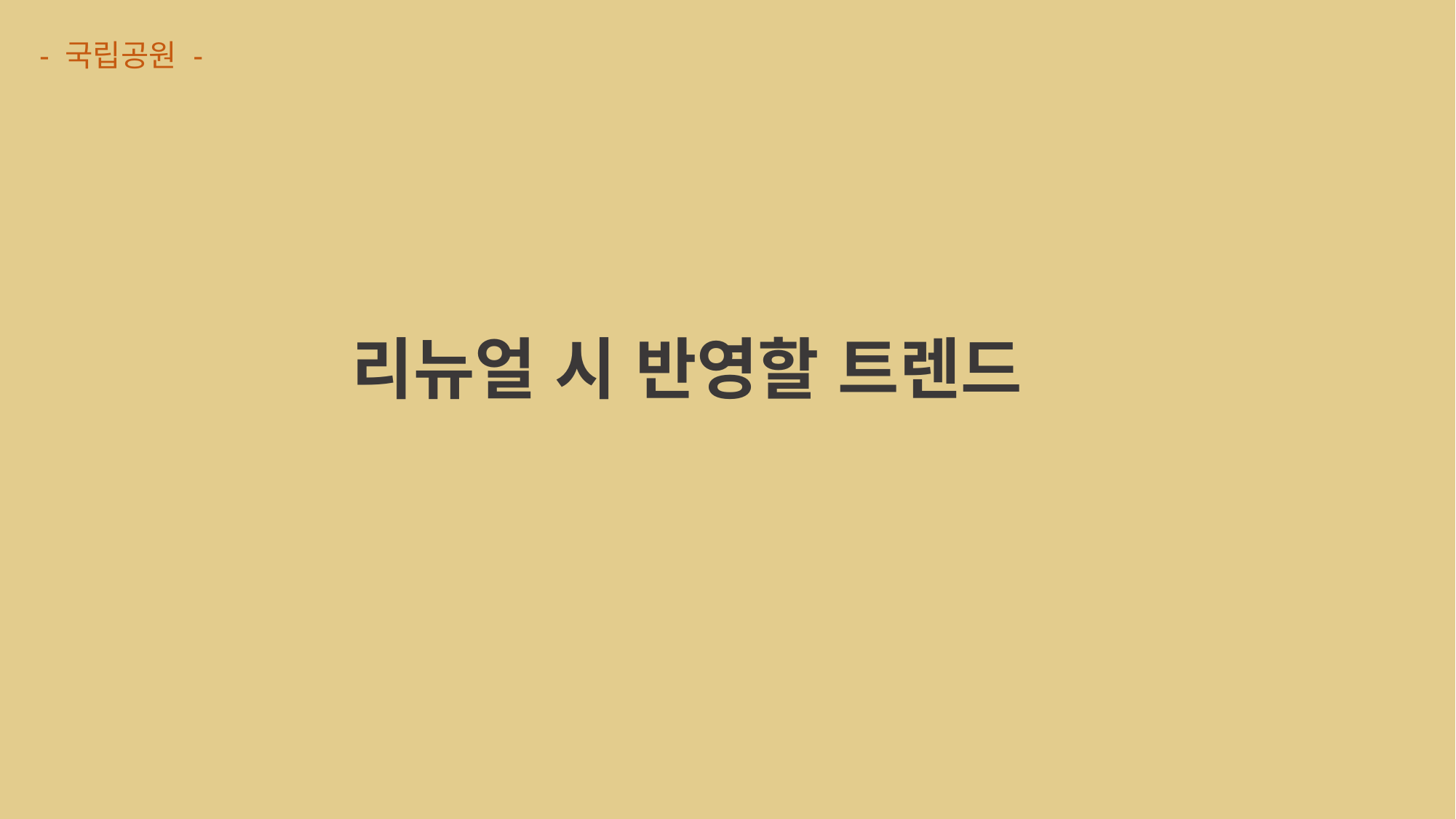

- 국립공원 -
# 리뉴얼 시 반영할 트렌드